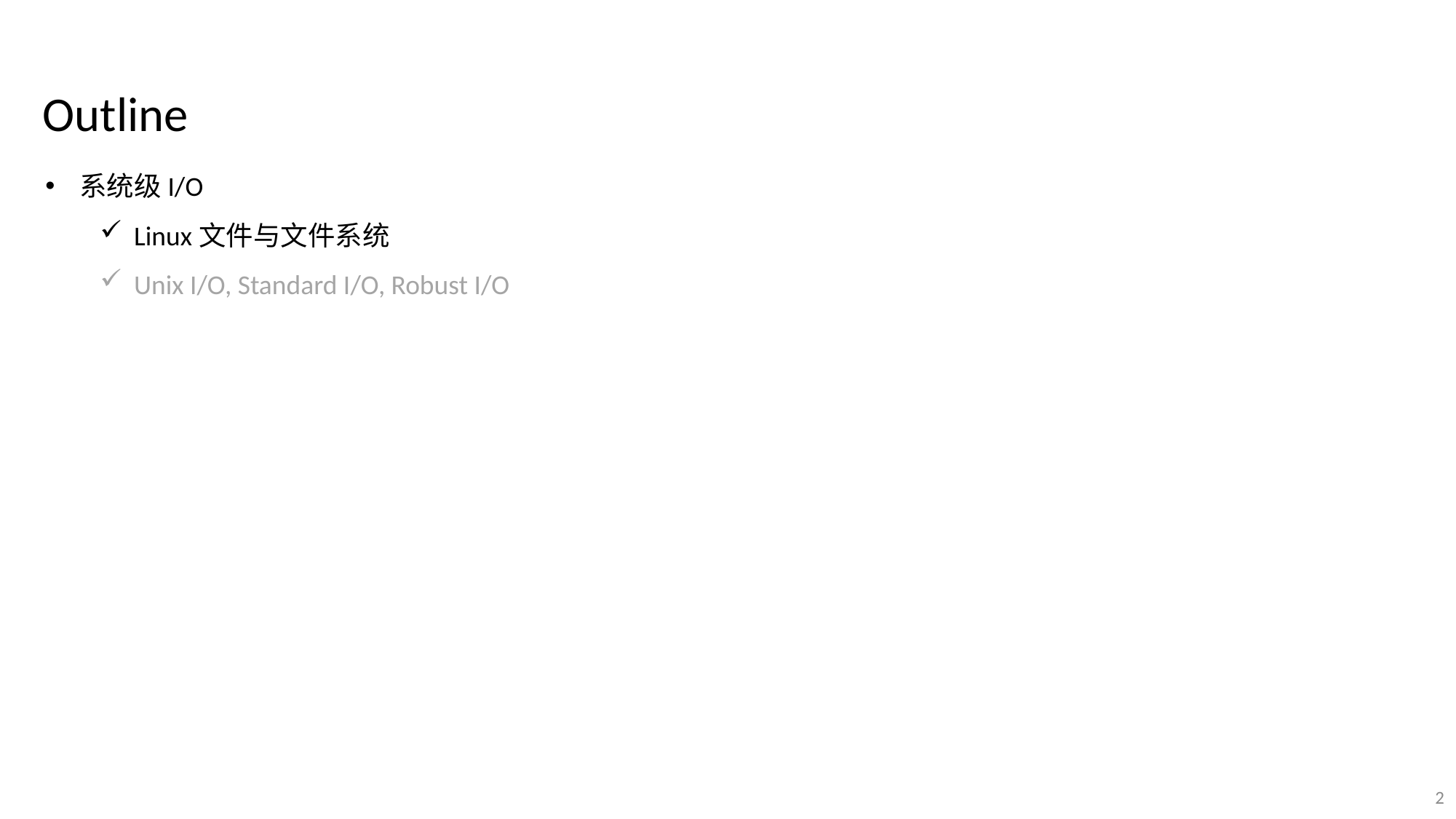

Outline
系统级I/O
Linux文件与文件系统
Unix I/O, Standard I/O, Robust I/O
2